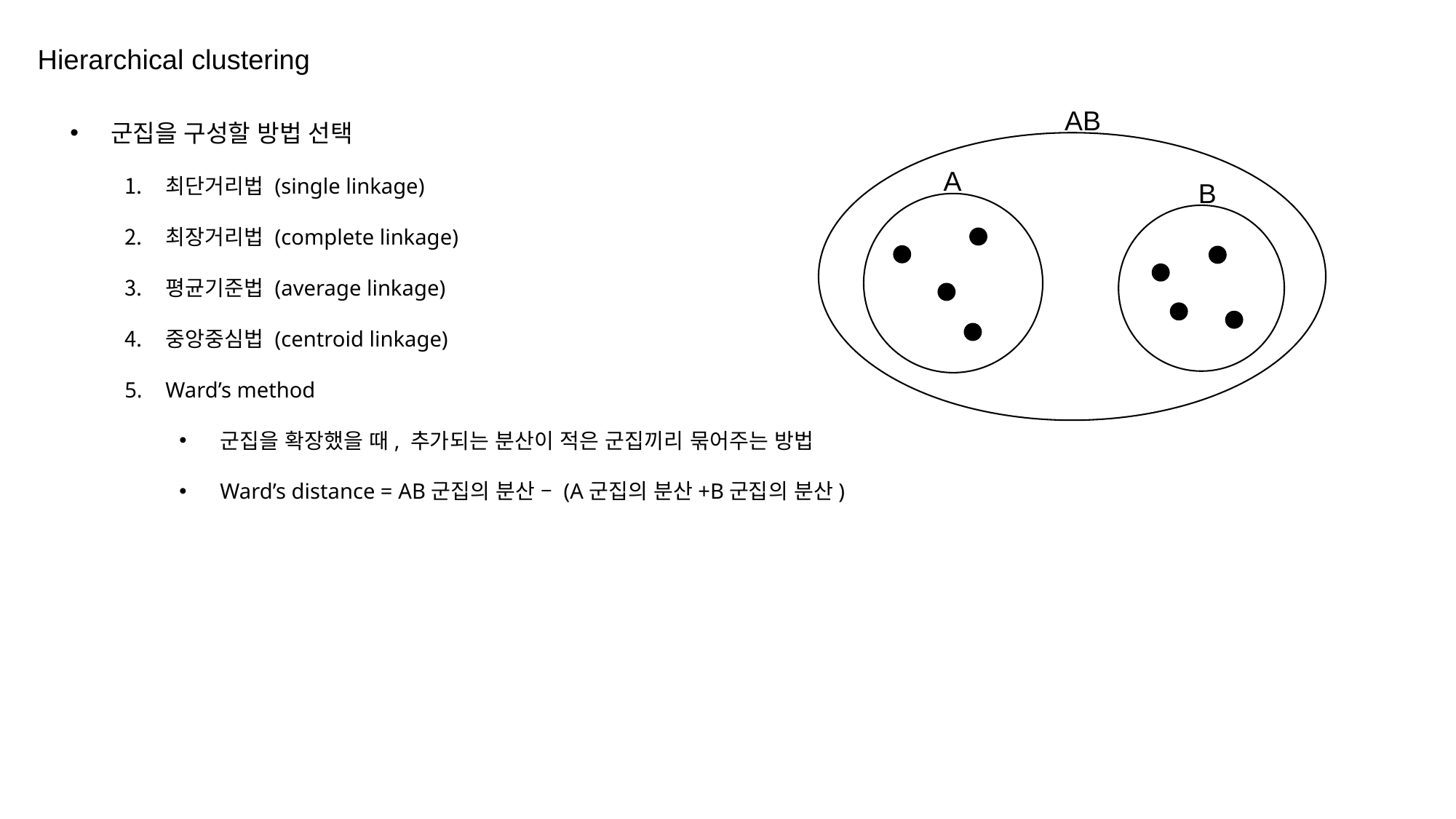

# Hierarchical clustering
군집을 구성할 방법 선택
최단거리법 (single linkage)
최장거리법 (complete linkage)
평균기준법 (average linkage)
중앙중심법 (centroid linkage)
Ward’s method
군집을 확장했을 때, 추가되는 분산이 적은 군집끼리 묶어주는 방법
Ward’s distance = AB군집의 분산 – (A군집의 분산+B군집의 분산)
AB

A
B